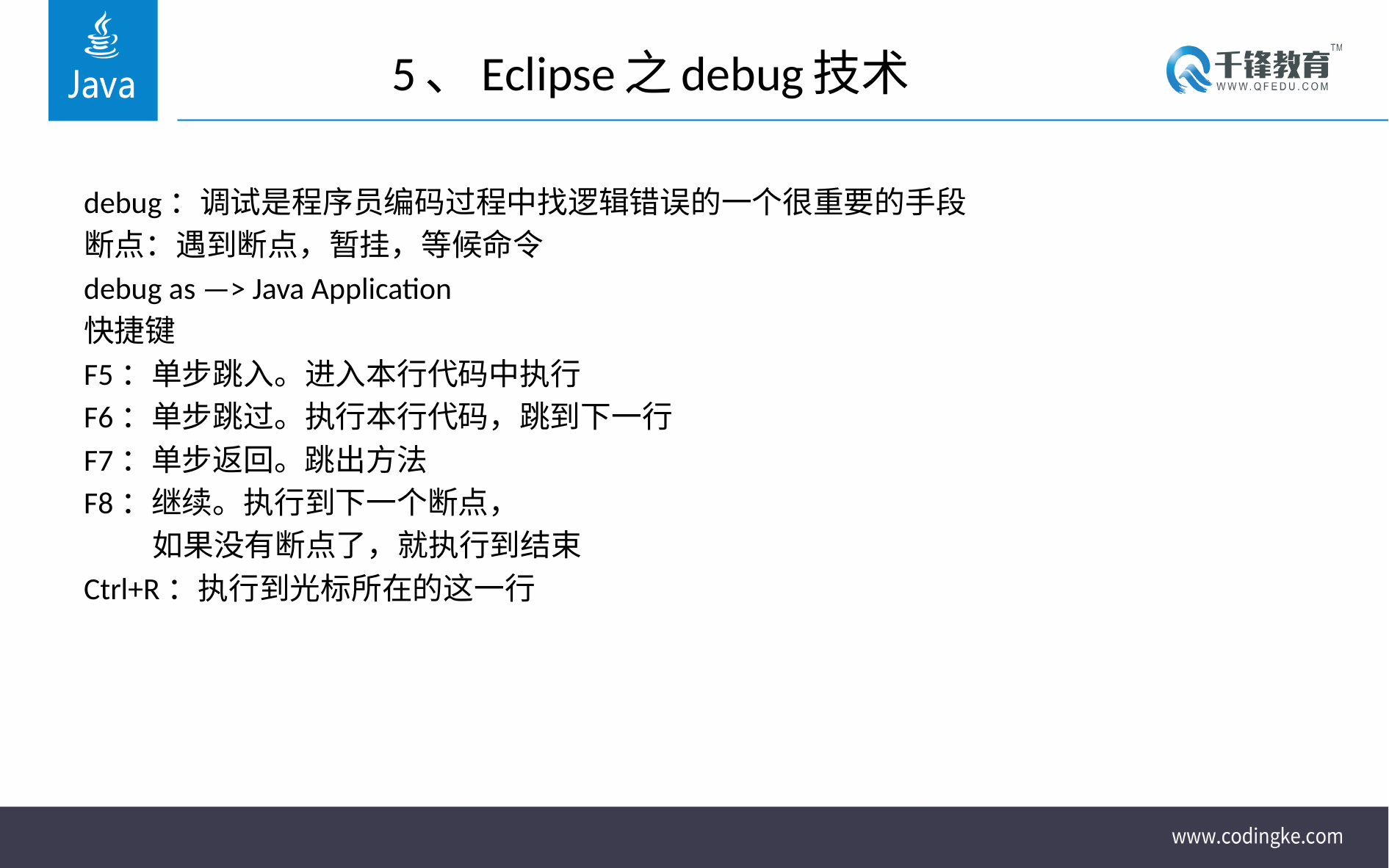

# 5、Eclipse之debug技术
debug：调试是程序员编码过程中找逻辑错误的一个很重要的手段
断点：遇到断点，暂挂，等候命令
debug as —> Java Application
快捷键
F5：单步跳入。进入本行代码中执行
F6：单步跳过。执行本行代码，跳到下一行
F7：单步返回。跳出方法
F8：继续。执行到下一个断点，
         如果没有断点了，就执行到结束
Ctrl+R：执行到光标所在的这一行